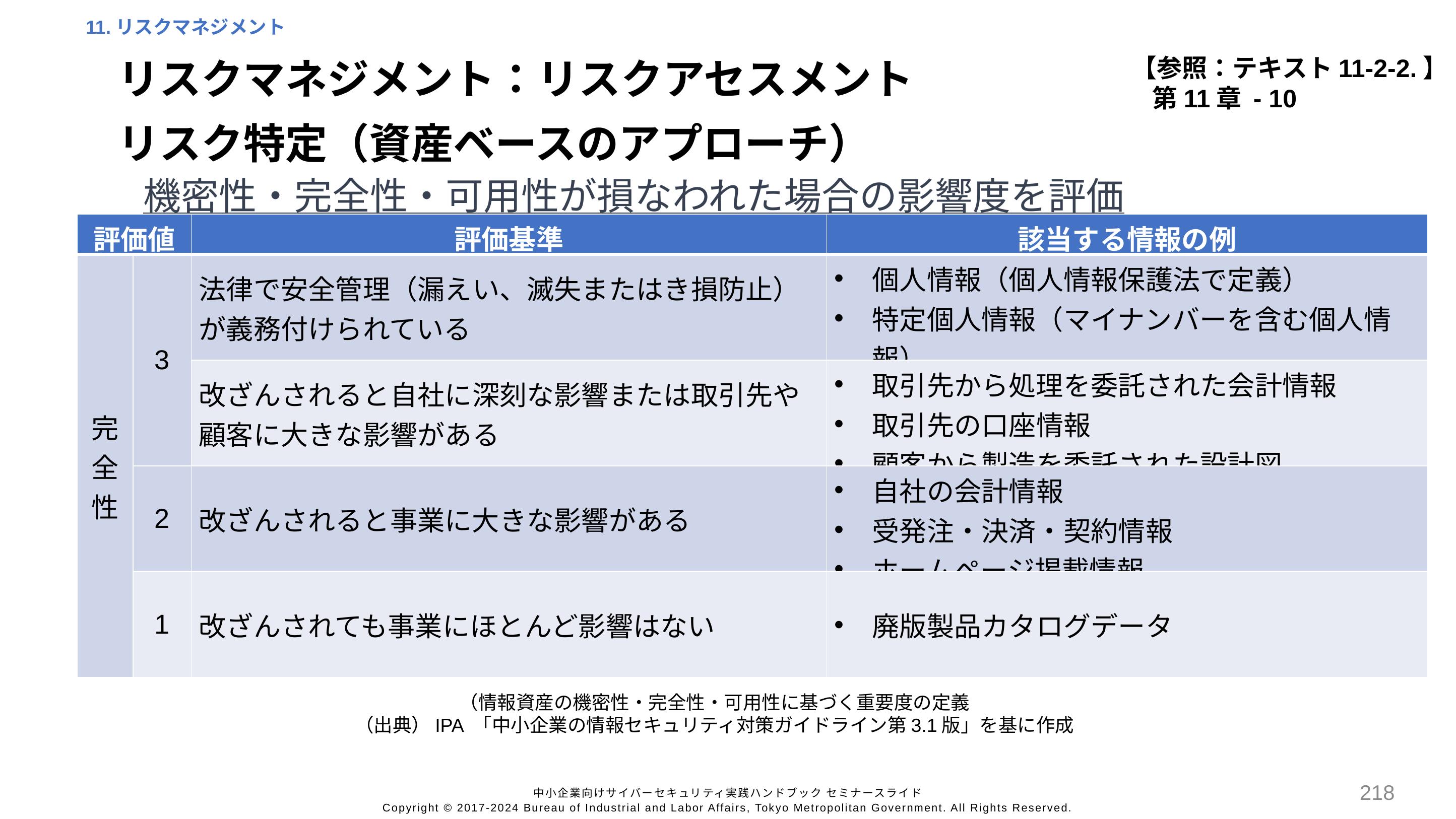

11.リスクマネジメント
【参照：テキスト11-2-2.】
第11章 - 10
リスクマネジメント：リスクアセスメント
リスク特定（資産ベースのアプローチ）
機密性・完全性・可用性が損なわれた場合の影響度を評価
| 評価値 |  | 評価基準 | 該当する情報の例 |
| --- | --- | --- | --- |
| 完全性 | 3 | 法律で安全管理（漏えい、滅失またはき損防止）が義務付けられている | 個人情報（個人情報保護法で定義） 特定個人情報（マイナンバーを含む個人情報） |
|  |  | 改ざんされると自社に深刻な影響または取引先や顧客に大きな影響がある | 取引先から処理を委託された会計情報 取引先の口座情報 顧客から製造を委託された設計図 |
|  | 2 | 改ざんされると事業に大きな影響がある | 自社の会計情報 受発注・決済・契約情報 ホームページ掲載情報 |
|  | 1 | 改ざんされても事業にほとんど影響はない | 廃版製品カタログデータ |
（情報資産の機密性・完全性・可用性に基づく重要度の定義
（出典）IPA 「中小企業の情報セキュリティ対策ガイドライン第3.1版」を基に作成
218